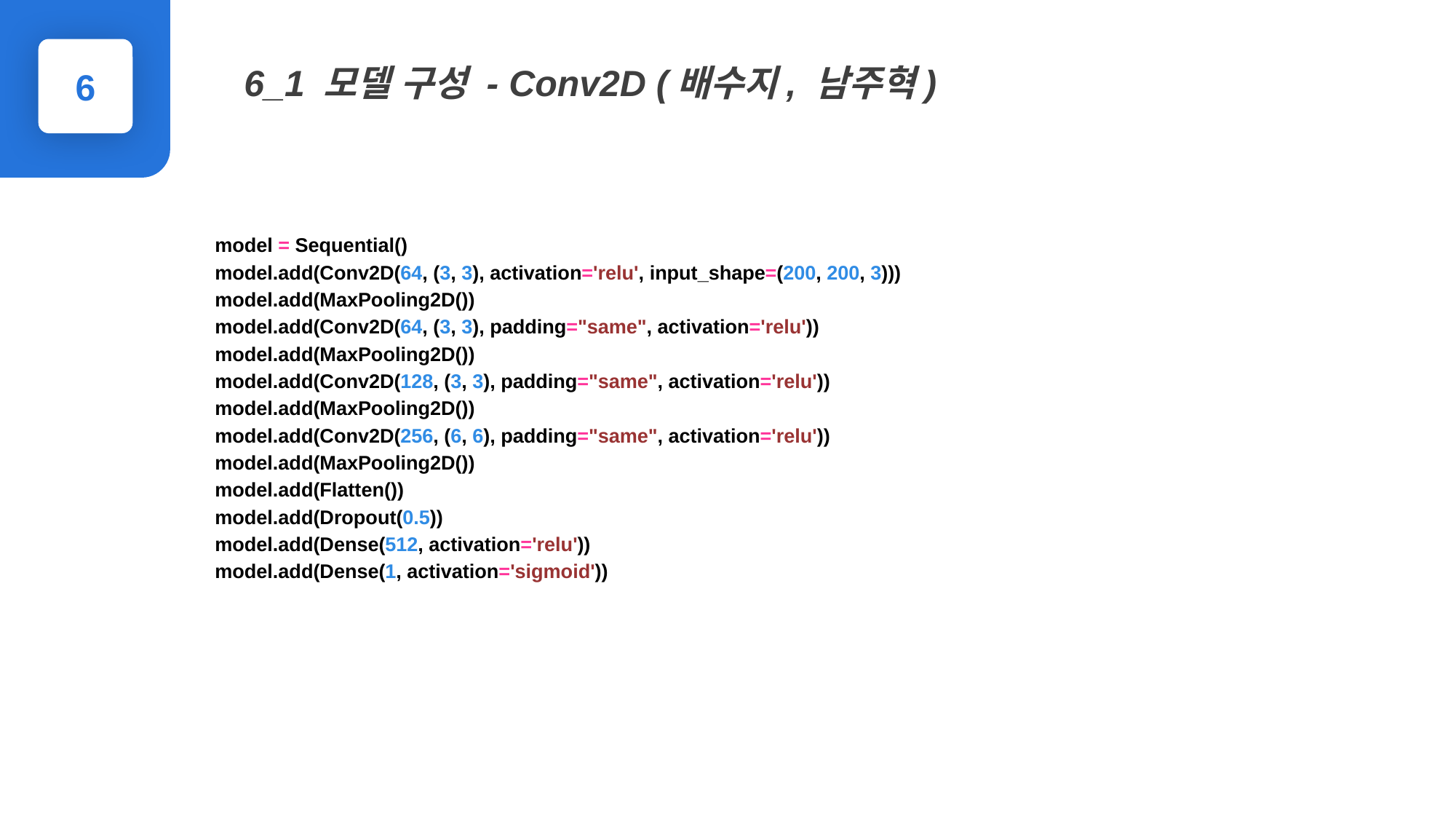

6_1 모델 구성 - Conv2D (배수지, 남주혁)

6
PPTBIZCAM
model = Sequential()
model.add(Conv2D(64, (3, 3), activation='relu', input_shape=(200, 200, 3)))
model.add(MaxPooling2D())
model.add(Conv2D(64, (3, 3), padding="same", activation='relu'))
model.add(MaxPooling2D())
model.add(Conv2D(128, (3, 3), padding="same", activation='relu'))
model.add(MaxPooling2D())
model.add(Conv2D(256, (6, 6), padding="same", activation='relu'))
model.add(MaxPooling2D())
model.add(Flatten())
model.add(Dropout(0.5))
model.add(Dense(512, activation='relu'))
model.add(Dense(1, activation='sigmoid'))